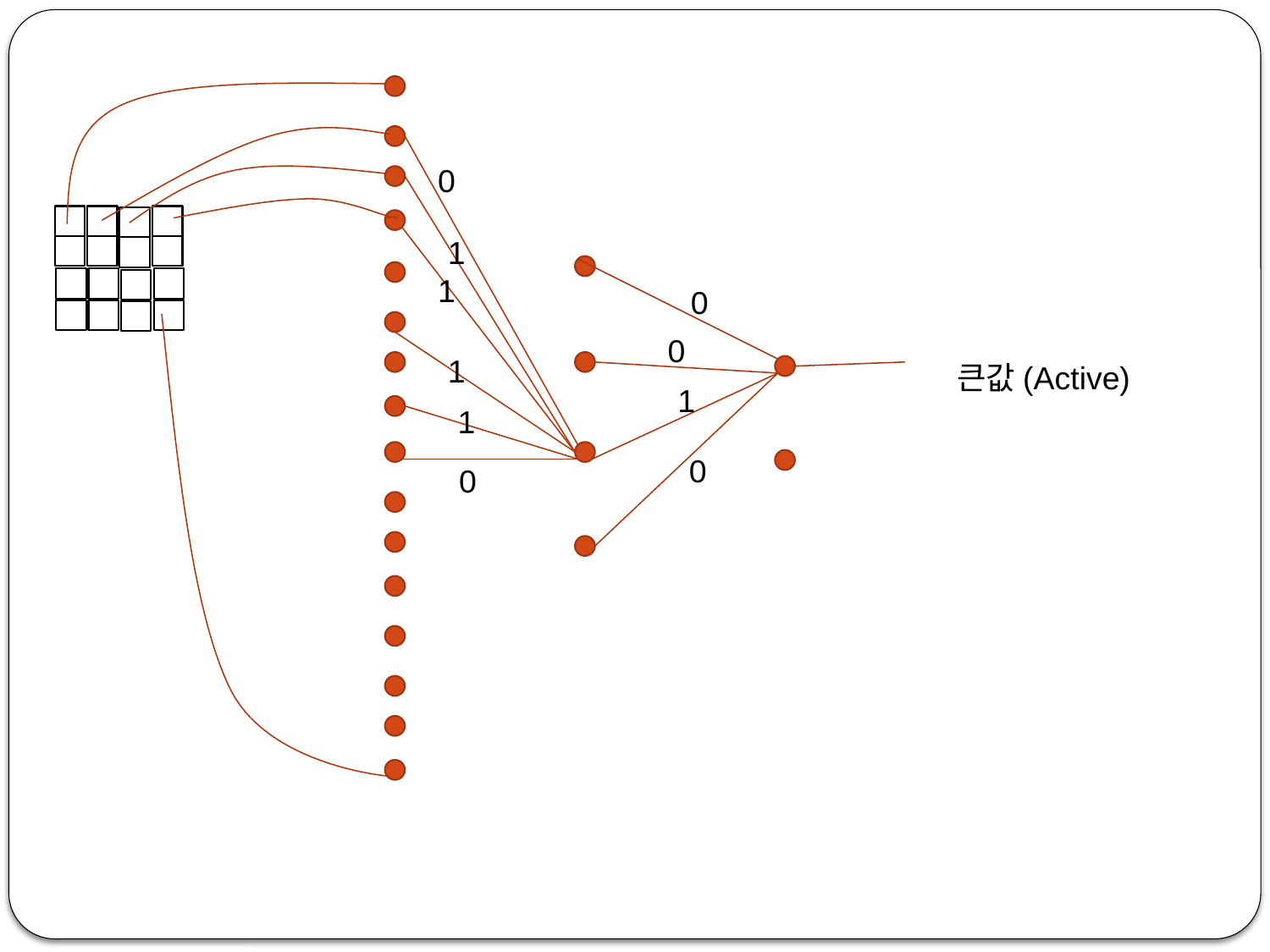

0

1

1

0

0
1

큰값(Active)

1

1

0

0